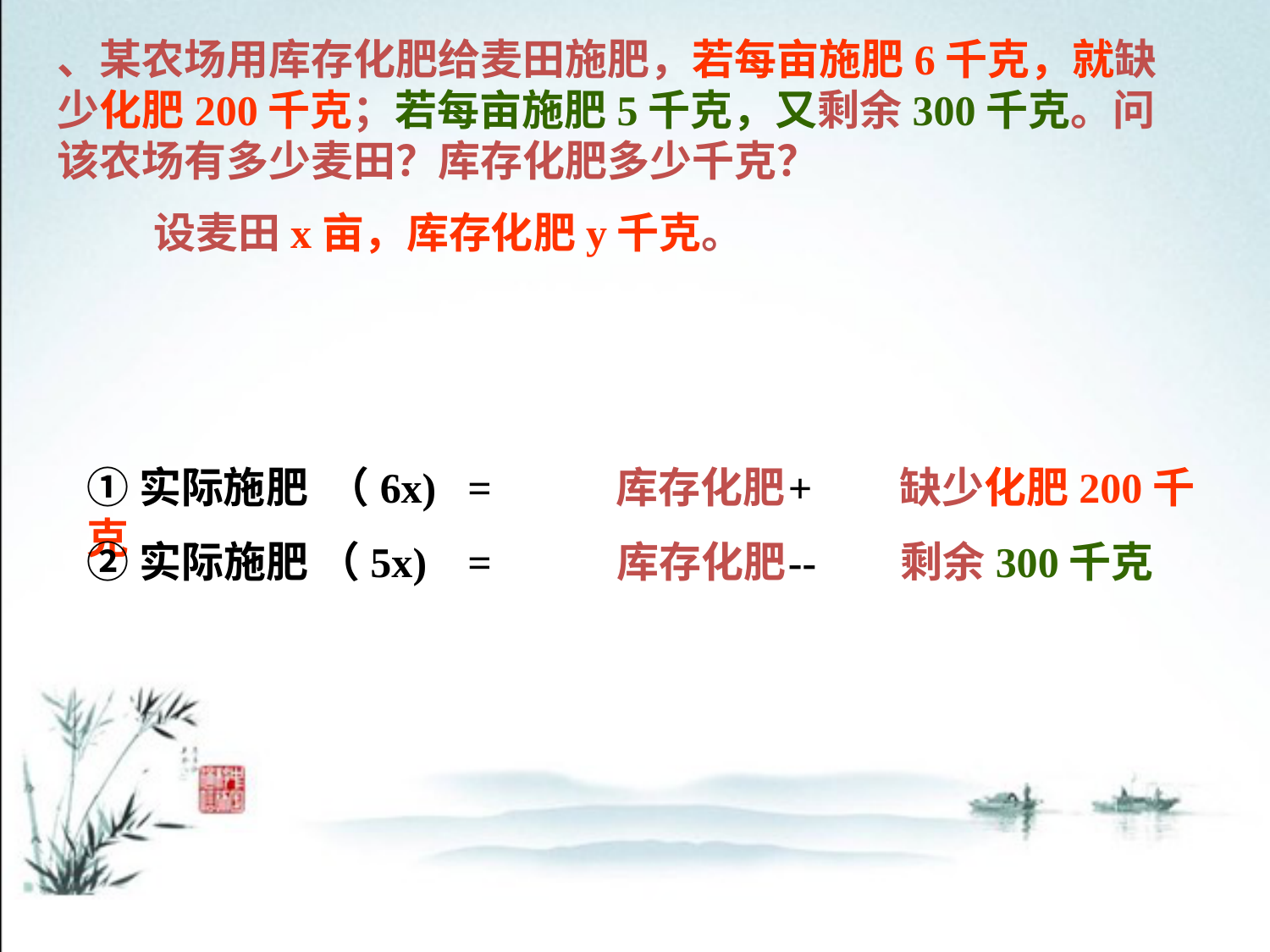

、某农场用库存化肥给麦田施肥，若每亩施肥6千克，就缺少化肥200千克；若每亩施肥5千克，又剩余300千克。问该农场有多少麦田？库存化肥多少千克？
         设麦田x亩，库存化肥y千克。
①实际施肥  （6x)                库存化肥            缺少化肥200千克
                        =                            +
②实际施肥 （5x)                 库存化肥            剩余300千克
                        =                            --